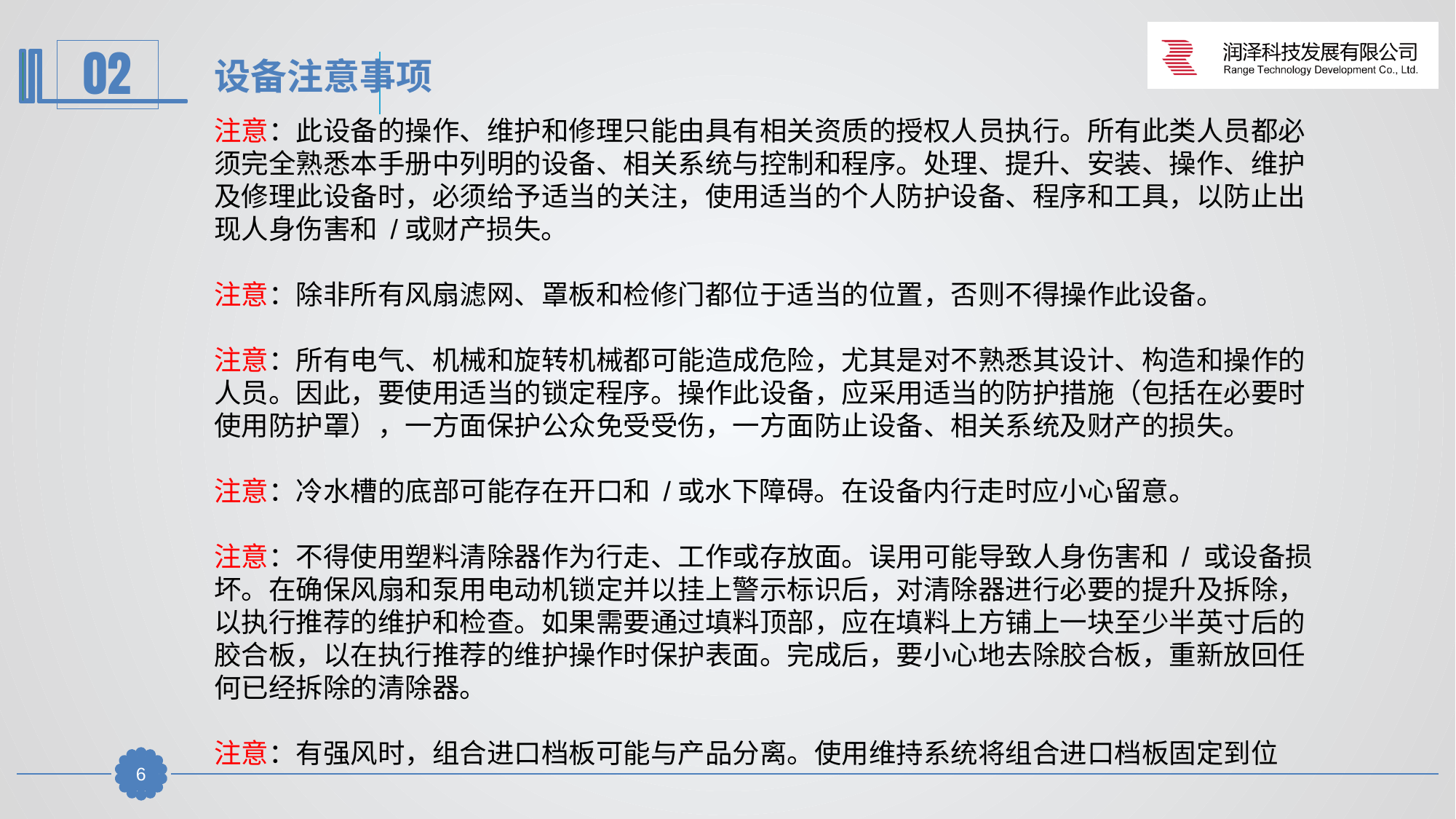

设备注意事项
注意：此设备的操作、维护和修理只能由具有相关资质的授权人员执行。所有此类人员都必须完全熟悉本手册中列明的设备、相关系统与控制和程序。处理、提升、安装、操作、维护及修理此设备时，必须给予适当的关注，使用适当的个人防护设备、程序和工具，以防止出现人身伤害和 /或财产损失。

注意：除非所有风扇滤网、罩板和检修门都位于适当的位置，否则不得操作此设备。

注意：所有电气、机械和旋转机械都可能造成危险，尤其是对不熟悉其设计、构造和操作的人员。因此，要使用适当的锁定程序。操作此设备，应采用适当的防护措施（包括在必要时使用防护罩），一方面保护公众免受受伤，一方面防止设备、相关系统及财产的损失。

注意：冷水槽的底部可能存在开口和 /或水下障碍。在设备内行走时应小心留意。

注意：不得使用塑料清除器作为行走、工作或存放面。误用可能导致人身伤害和 / 或设备损坏。在确保风扇和泵用电动机锁定并以挂上警示标识后，对清除器进行必要的提升及拆除，以执行推荐的维护和检查。如果需要通过填料顶部，应在填料上方铺上一块至少半英寸后的胶合板，以在执行推荐的维护操作时保护表面。完成后，要小心地去除胶合板，重新放回任何已经拆除的清除器。

注意：有强风时，组合进口档板可能与产品分离。使用维持系统将组合进口档板固定到位
6